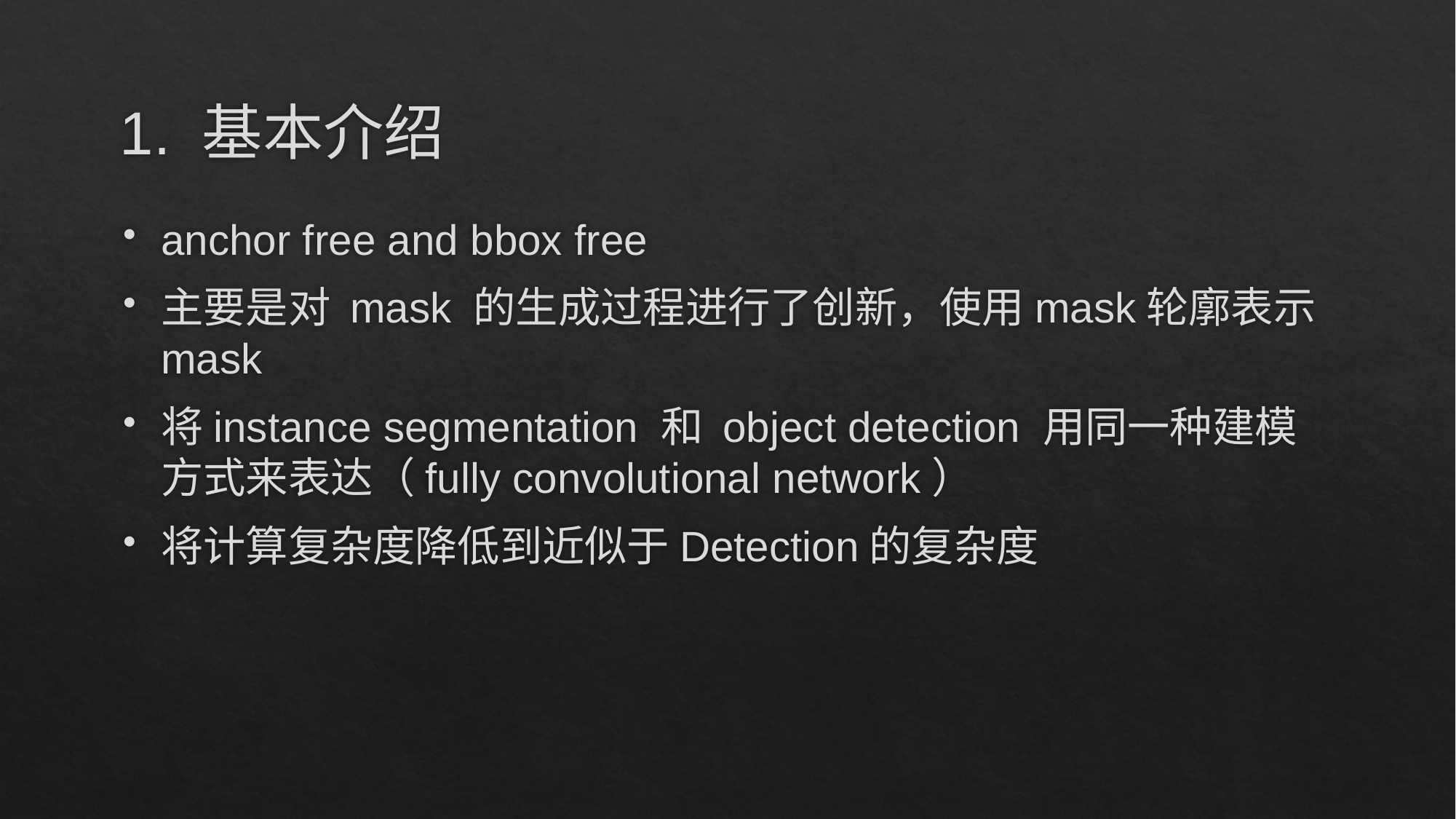

# 1. 基本介绍
anchor free and bbox free
主要是对 mask 的生成过程进行了创新，使用mask轮廓表示mask
将instance segmentation 和 object detection 用同一种建模方式来表达（fully convolutional network）
将计算复杂度降低到近似于Detection的复杂度